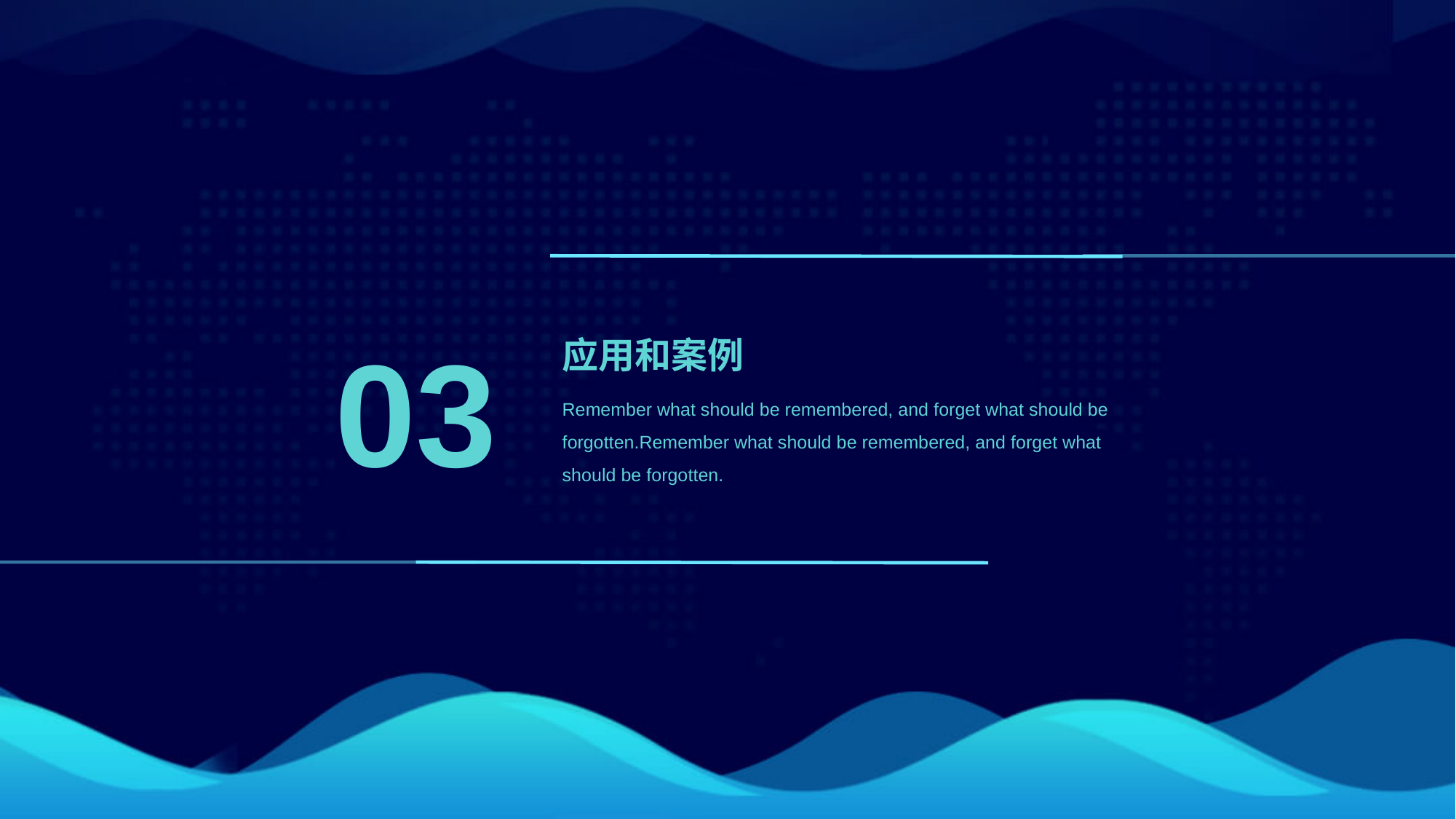

03
应用和案例
Remember what should be remembered, and forget what should be forgotten.Remember what should be remembered, and forget what should be forgotten.